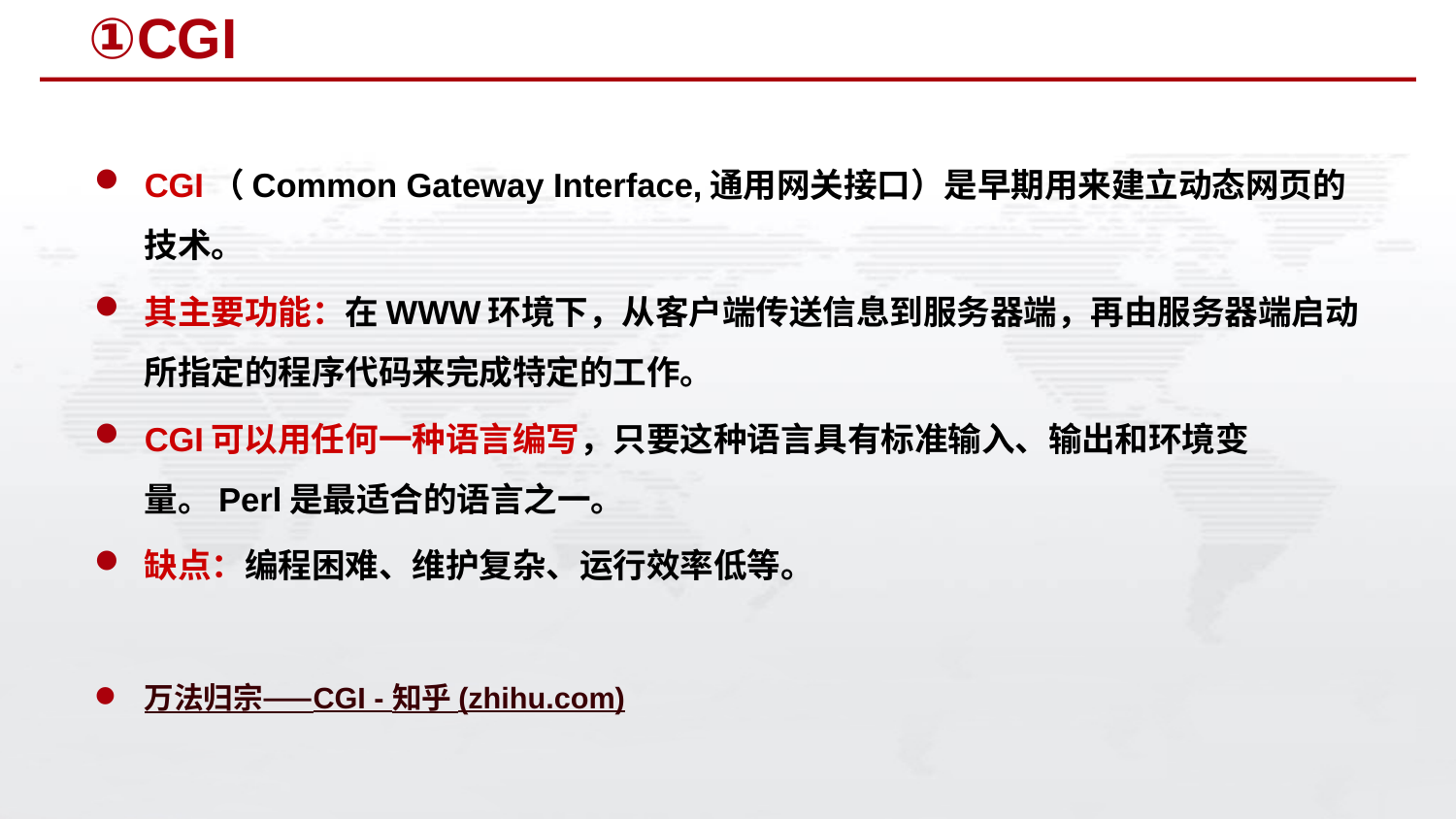

# ①CGI
CGI（Common Gateway Interface,通用网关接口）是早期用来建立动态网页的技术。
其主要功能：在WWW环境下，从客户端传送信息到服务器端，再由服务器端启动所指定的程序代码来完成特定的工作。
CGI可以用任何一种语言编写，只要这种语言具有标准输入、输出和环境变量。Perl是最适合的语言之一。
缺点：编程困难、维护复杂、运行效率低等。

万法归宗——CGI - 知乎 (zhihu.com)